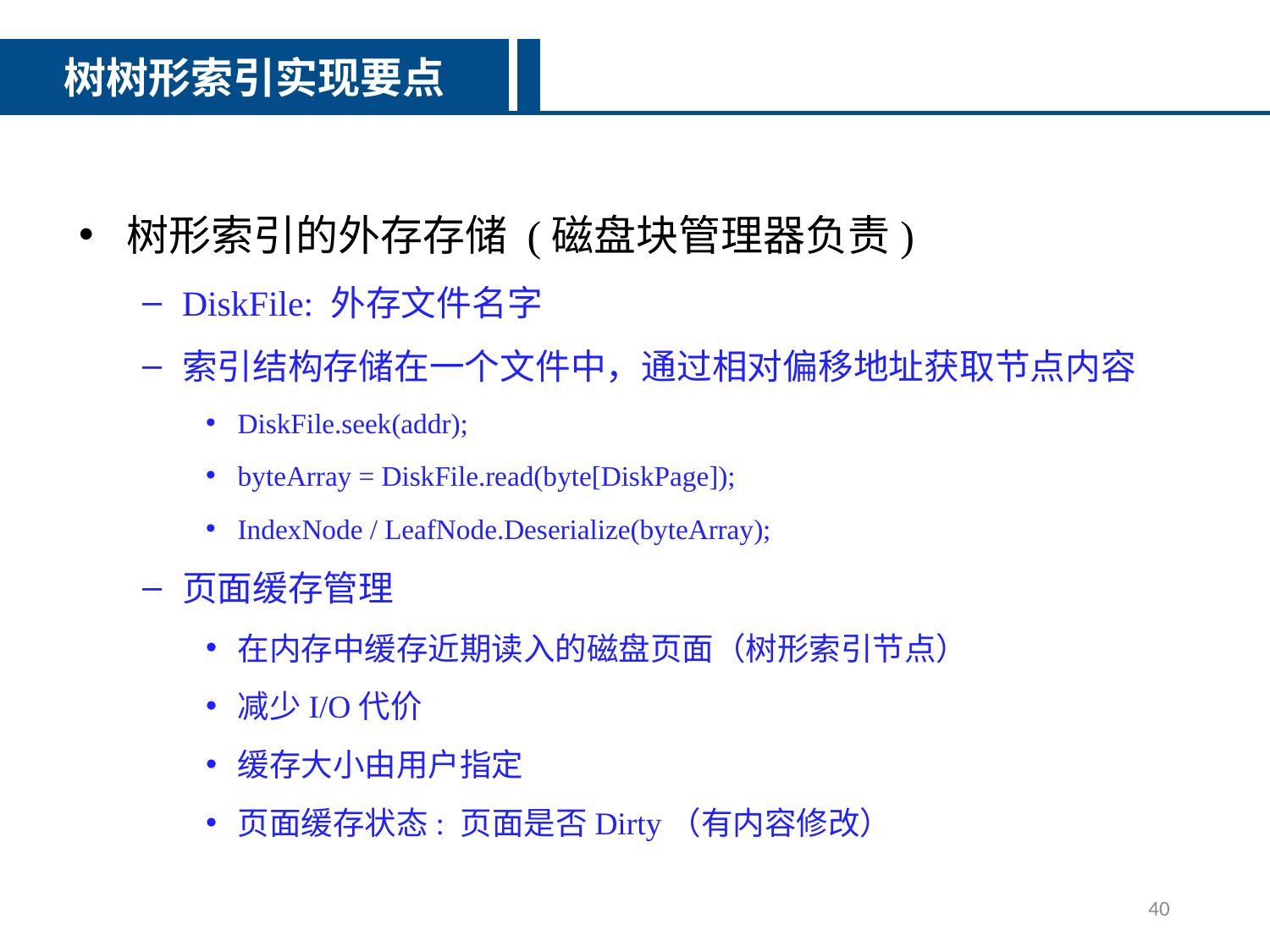

树树形索引实现要点

树形索引的外存存储 (磁盘块管理器负责)
DiskFile: 外存文件名字
索引结构存储在一个文件中，通过相对偏移地址获取节点内容
DiskFile.seek(addr);
byteArray = DiskFile.read(byte[DiskPage]);
IndexNode / LeafNode.Deserialize(byteArray);
页面缓存管理
在内存中缓存近期读入的磁盘页面（树形索引节点）
减少I/O代价
缓存大小由用户指定
页面缓存状态: 页面是否Dirty（有内容修改）

40